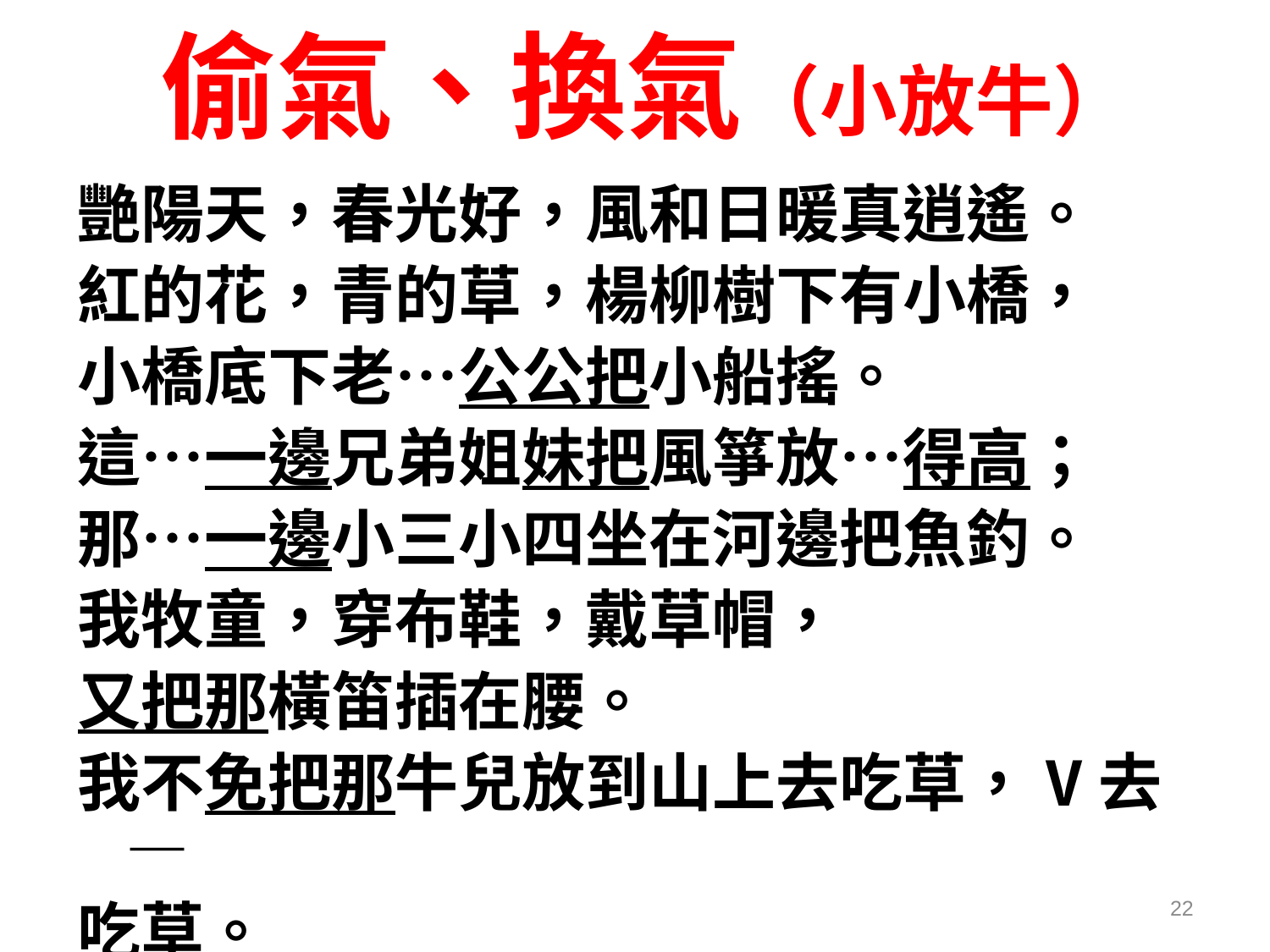

# 偷氣、換氣（小放牛）
艷陽天，春光好，風和日暖真逍遙。
紅的花，青的草，楊柳樹下有小橋，
小橋底下老…公公把小船搖。
這…一邊兄弟姐妹把風箏放…得高；
那…一邊小三小四坐在河邊把魚釣。
我牧童，穿布鞋，戴草帽，
又把那橫笛插在腰。
我不免把那牛兒放到山上去吃草，V去—
吃草。
22